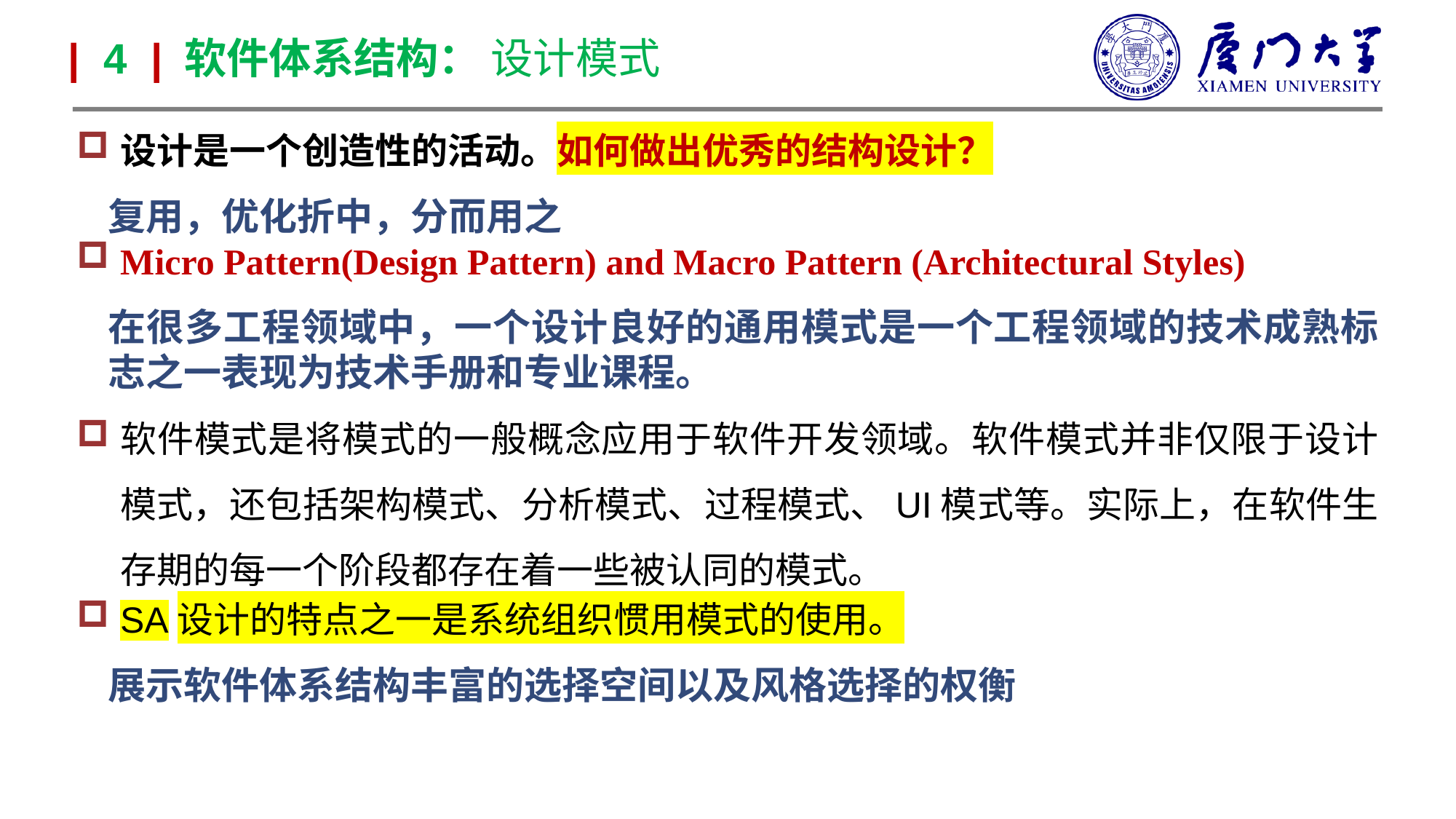

|  4  | 软件体系结构： 设计模式
设计是一个创造性的活动。如何做出优秀的结构设计？
复用，优化折中，分而用之
Micro Pattern(Design Pattern) and Macro Pattern (Architectural Styles)
在很多工程领域中，一个设计良好的通用模式是一个工程领域的技术成熟标志之一表现为技术手册和专业课程。
软件模式是将模式的一般概念应用于软件开发领域。软件模式并非仅限于设计模式，还包括架构模式、分析模式、过程模式、UI模式等。实际上，在软件生存期的每一个阶段都存在着一些被认同的模式。
SA设计的特点之一是系统组织惯用模式的使用。
展示软件体系结构丰富的选择空间以及风格选择的权衡